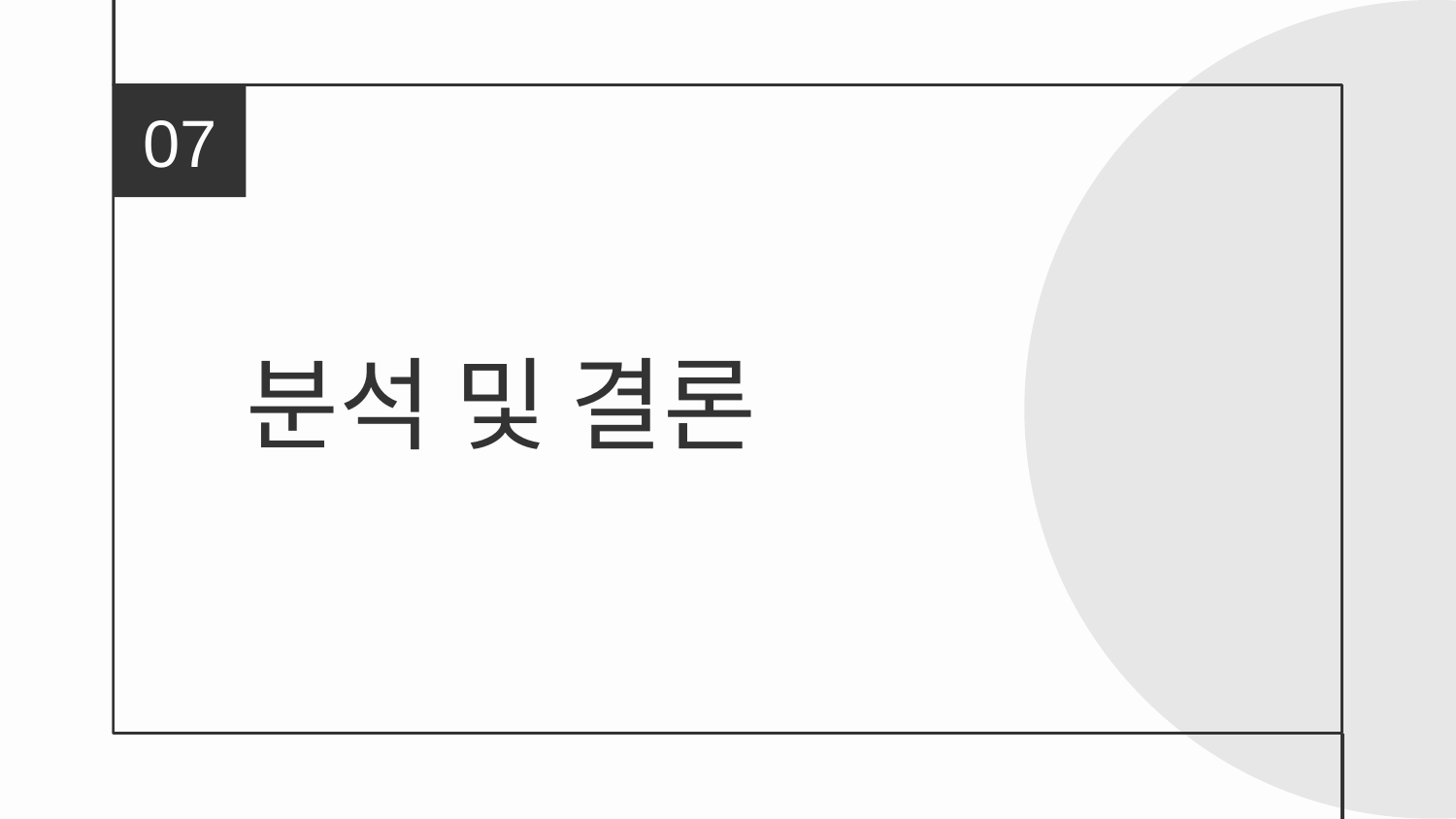

07
# 분석 및 결론
You can describe the topic of the section here